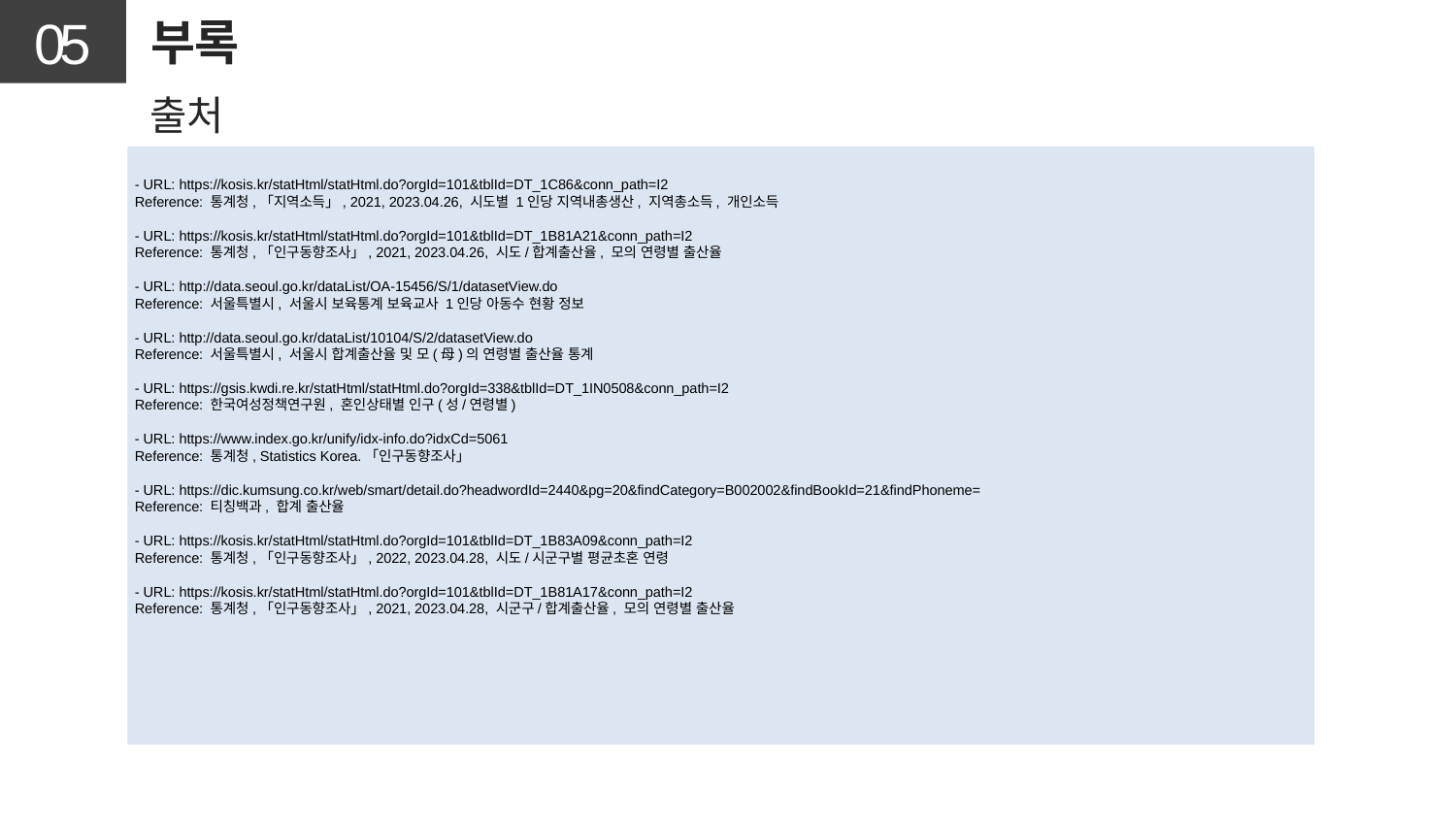

05
부록
출처

- URL: https://kosis.kr/statHtml/statHtml.do?orgId=101&tblId=DT_1C86&conn_path=I2
Reference: 통계청,「지역소득」, 2021, 2023.04.26, 시도별 1인당 지역내총생산, 지역총소득, 개인소득
- URL: https://kosis.kr/statHtml/statHtml.do?orgId=101&tblId=DT_1B81A21&conn_path=I2
Reference: 통계청,「인구동향조사」, 2021, 2023.04.26, 시도/합계출산율, 모의 연령별 출산율
- URL: http://data.seoul.go.kr/dataList/OA-15456/S/1/datasetView.do
Reference: 서울특별시, 서울시 보육통계 보육교사 1인당 아동수 현황 정보
- URL: http://data.seoul.go.kr/dataList/10104/S/2/datasetView.do
Reference: 서울특별시, 서울시 합계출산율 및 모(母)의 연령별 출산율 통계
- URL: https://gsis.kwdi.re.kr/statHtml/statHtml.do?orgId=338&tblId=DT_1IN0508&conn_path=I2
Reference: 한국여성정책연구원, 혼인상태별 인구(성/연령별)
- URL: https://www.index.go.kr/unify/idx-info.do?idxCd=5061
Reference: 통계청, Statistics Korea.「인구동향조사」
- URL: https://dic.kumsung.co.kr/web/smart/detail.do?headwordId=2440&pg=20&findCategory=B002002&findBookId=21&findPhoneme=
Reference: 티칭백과, 합계 출산율
- URL: https://kosis.kr/statHtml/statHtml.do?orgId=101&tblId=DT_1B83A09&conn_path=I2
Reference: 통계청,「인구동향조사」, 2022, 2023.04.28, 시도/시군구별 평균초혼 연령
- URL: https://kosis.kr/statHtml/statHtml.do?orgId=101&tblId=DT_1B81A17&conn_path=I2
Reference: 통계청,「인구동향조사」, 2021, 2023.04.28, 시군구/합계출산율, 모의 연령별 출산율